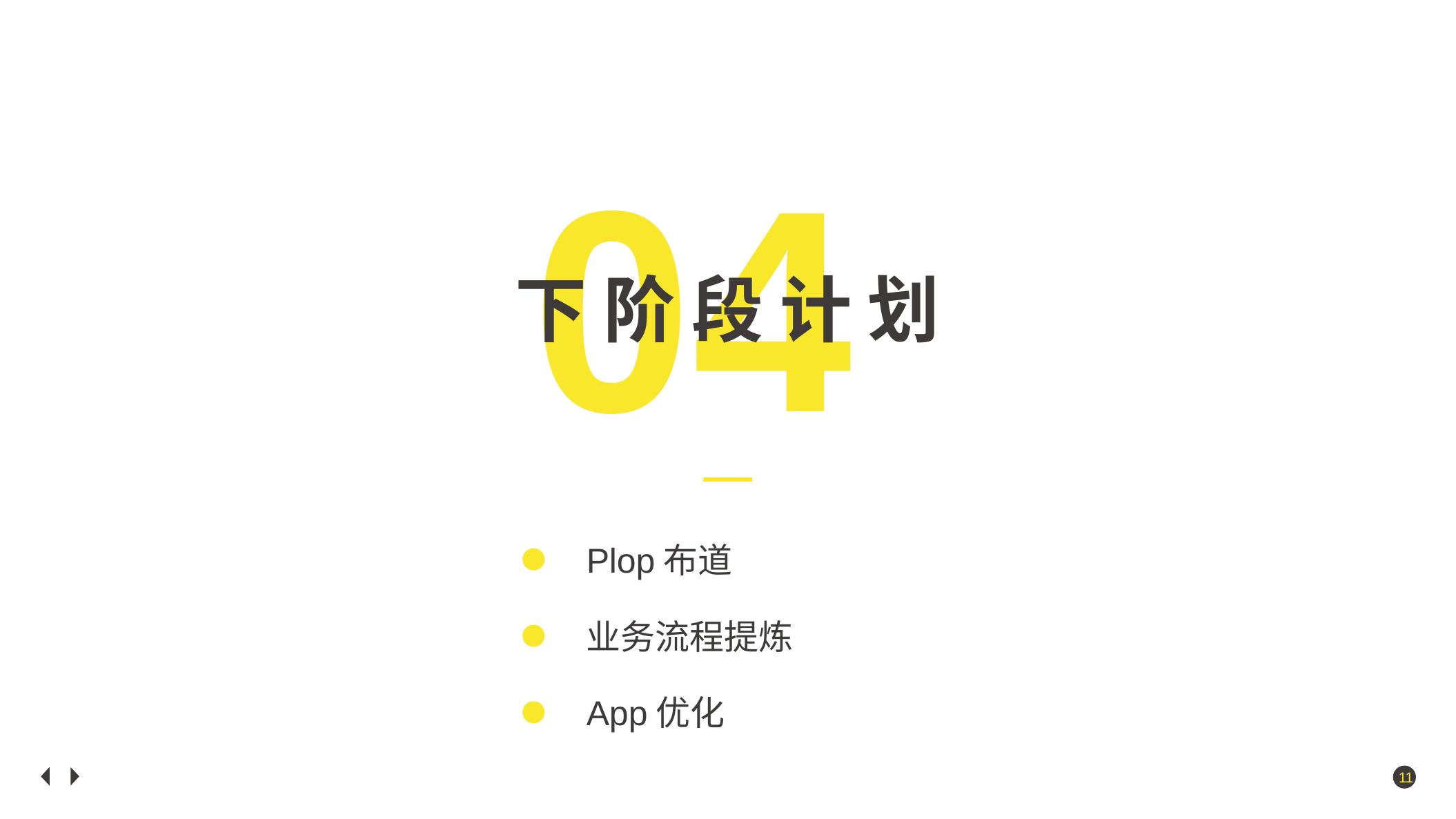

04
下 阶 段 计 划

Plop布道

业务流程提炼

App优化

11